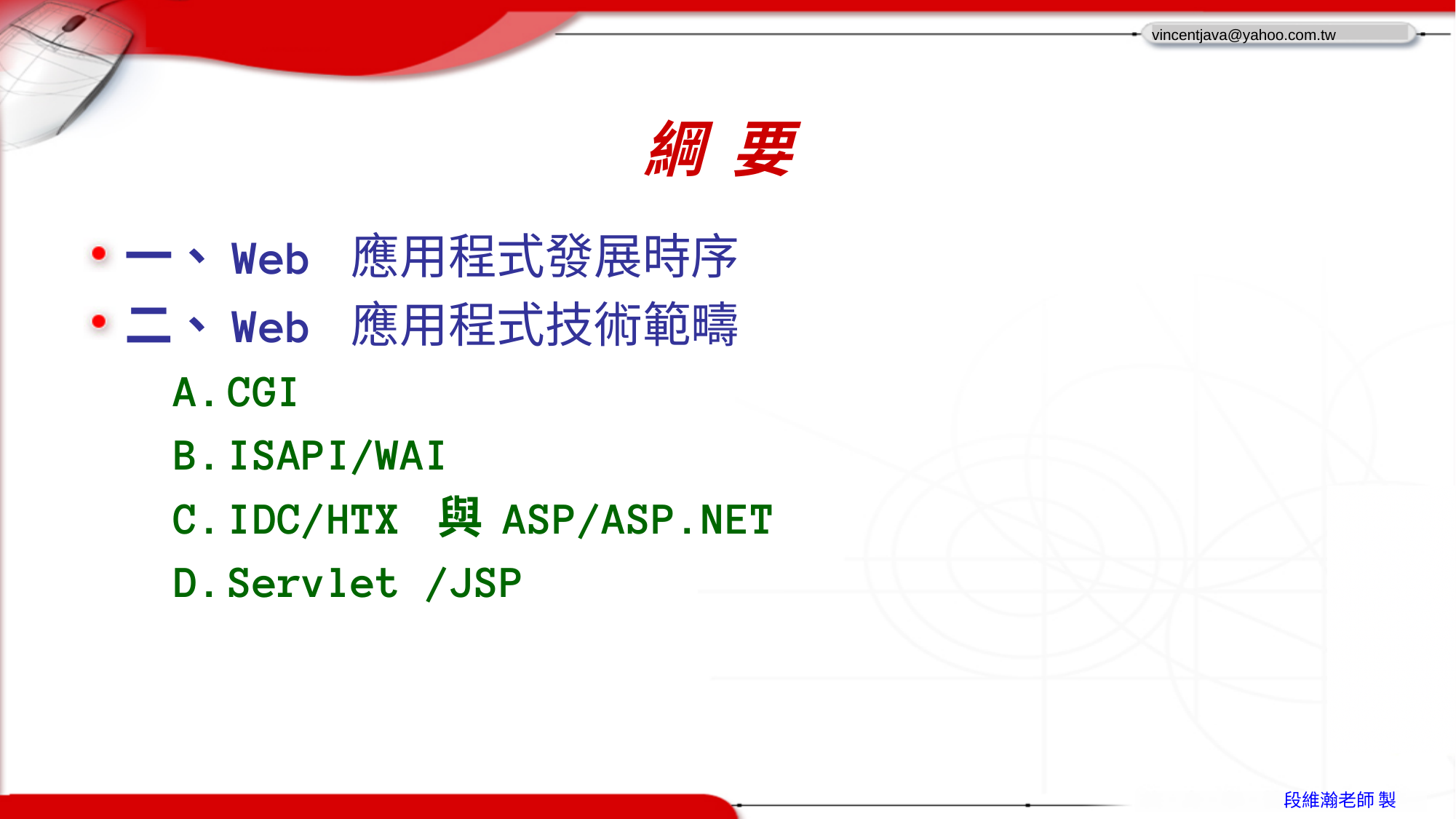

# 綱  要
一、Web 應用程式發展時序
二、Web 應用程式技術範疇
CGI
ISAPI/WAI
IDC/HTX 與 ASP/ASP.NET
Servlet /JSP